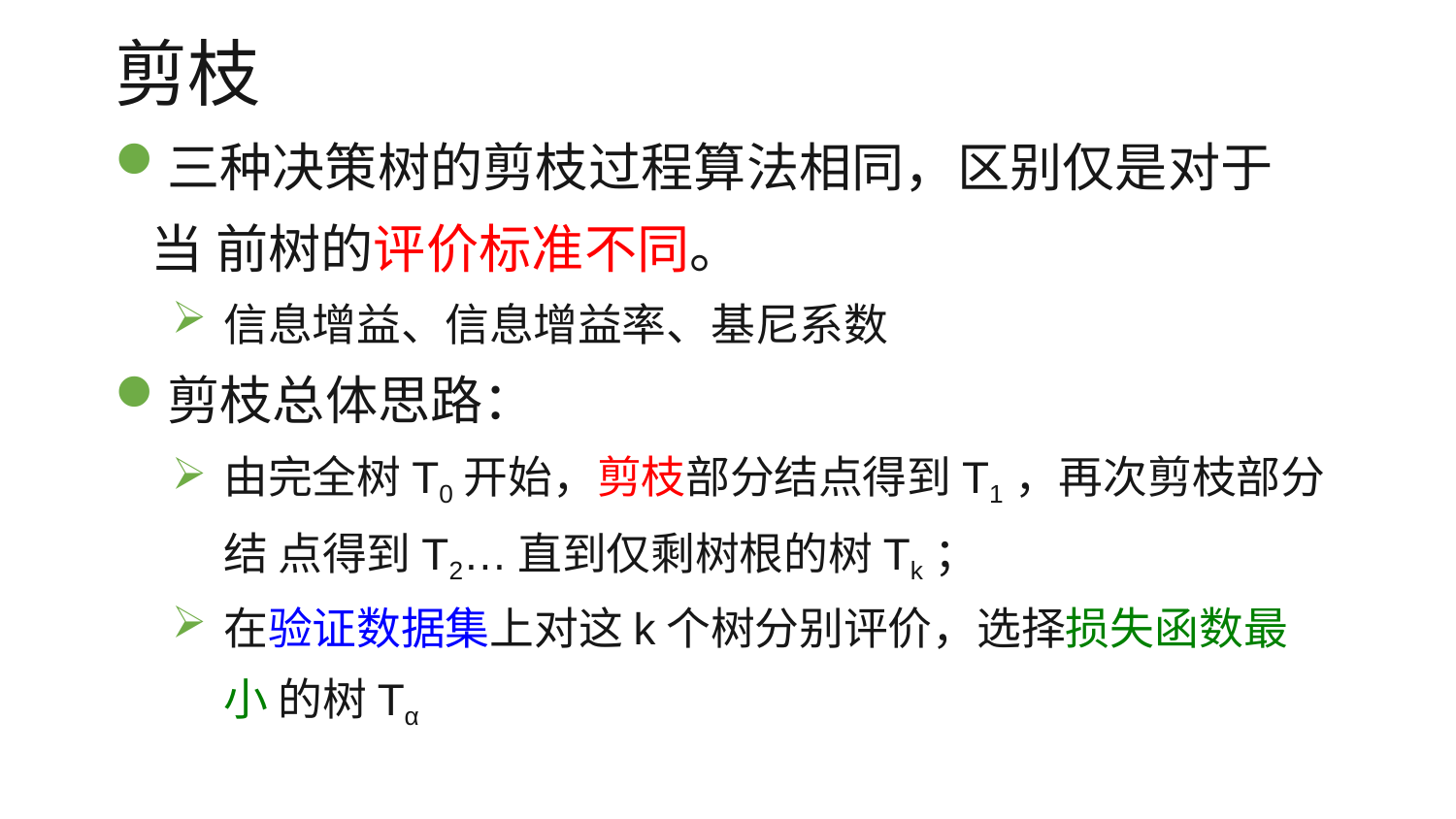

# 剪枝
三种决策树的剪枝过程算法相同，区别仅是对于当 前树的评价标准不同。
信息增益、信息增益率、基尼系数
剪枝总体思路：
由完全树T0开始，剪枝部分结点得到T1，再次剪枝部分结 点得到T2…直到仅剩树根的树Tk；
在验证数据集上对这k个树分别评价，选择损失函数最小 的树Tα